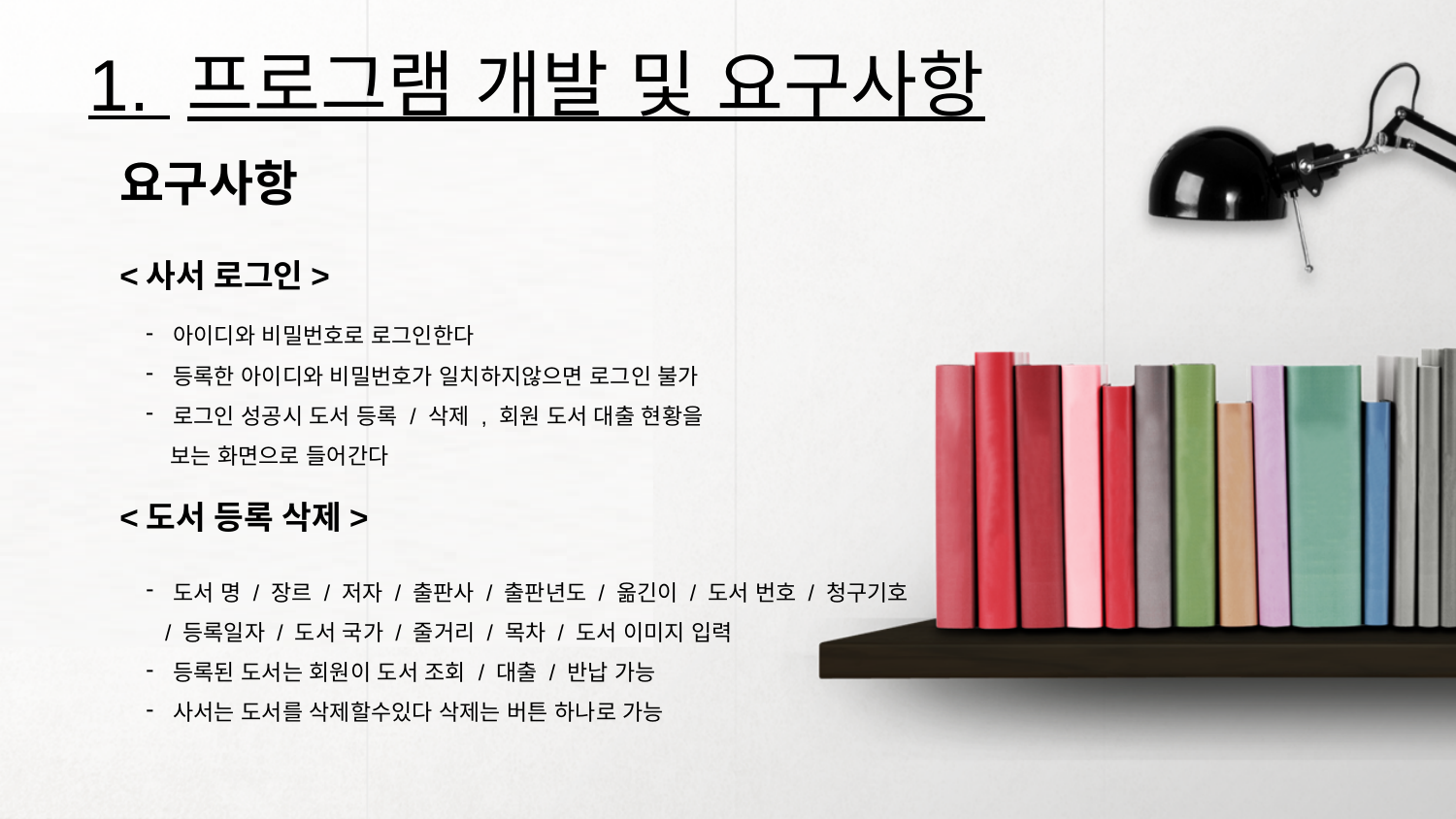

1. 프로그램 개발 및 요구사항
요구사항
<사서 로그인>
아이디와 비밀번호로 로그인한다
등록한 아이디와 비밀번호가 일치하지않으면 로그인 불가
로그인 성공시 도서 등록 / 삭제 , 회원 도서 대출 현황을
   보는 화면으로 들어간다
<도서 등록 삭제>
도서 명 / 장르 / 저자 / 출판사 / 출판년도 / 옮긴이 / 도서 번호 / 청구기호
   / 등록일자 / 도서 국가 / 줄거리 / 목차 / 도서 이미지 입력
등록된 도서는 회원이 도서 조회 / 대출 / 반납 가능
사서는 도서를 삭제할수있다 삭제는 버튼 하나로 가능